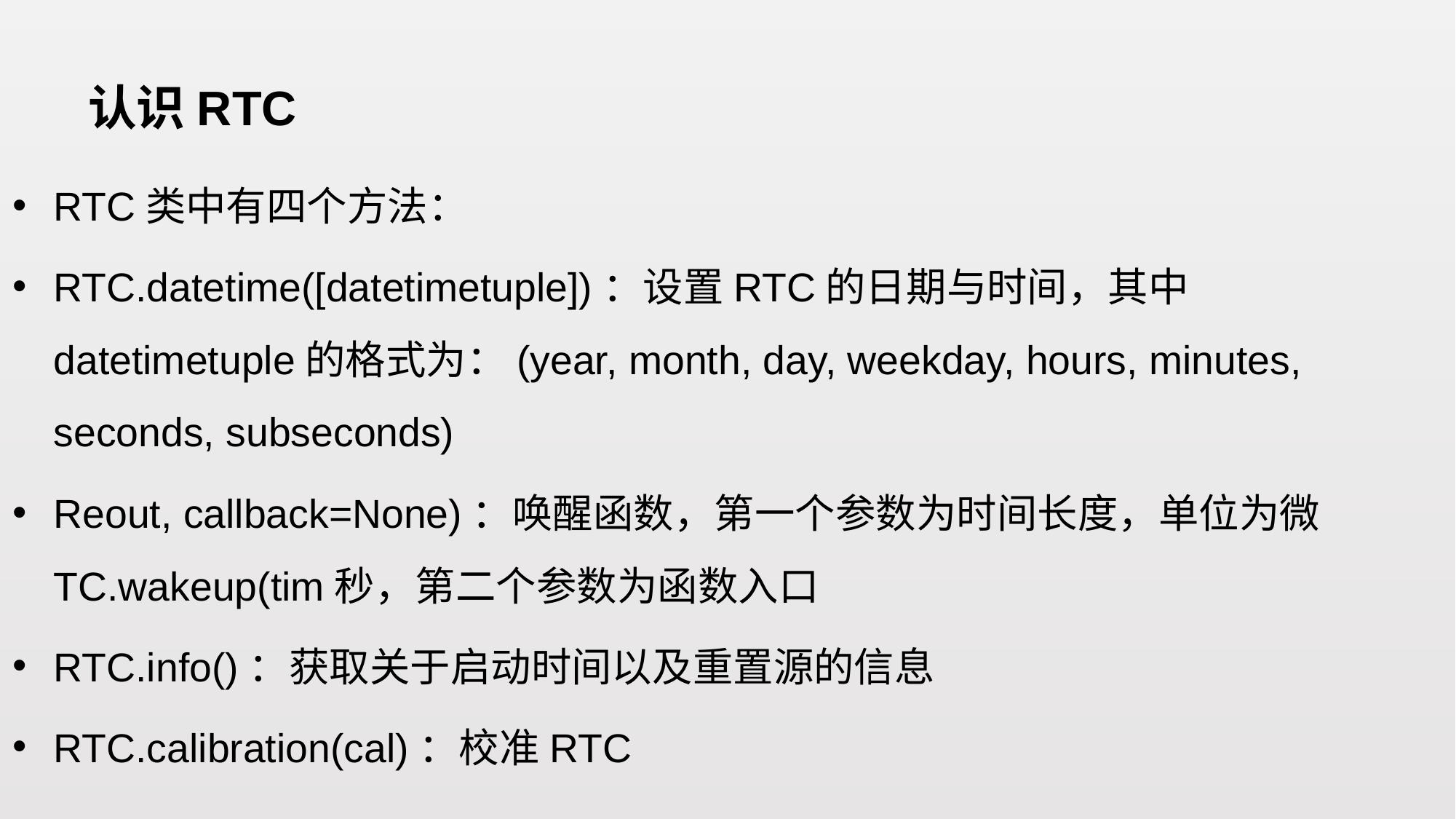

# 认识RTC
RTC类中有四个方法：
RTC.datetime([datetimetuple])：设置RTC的日期与时间，其中datetimetuple的格式为：(year, month, day, weekday, hours, minutes, seconds, subseconds)
Reout, callback=None)：唤醒函数，第一个参数为时间长度，单位为微TC.wakeup(tim秒，第二个参数为函数入口
RTC.info()：获取关于启动时间以及重置源的信息
RTC.calibration(cal)：校准RTC